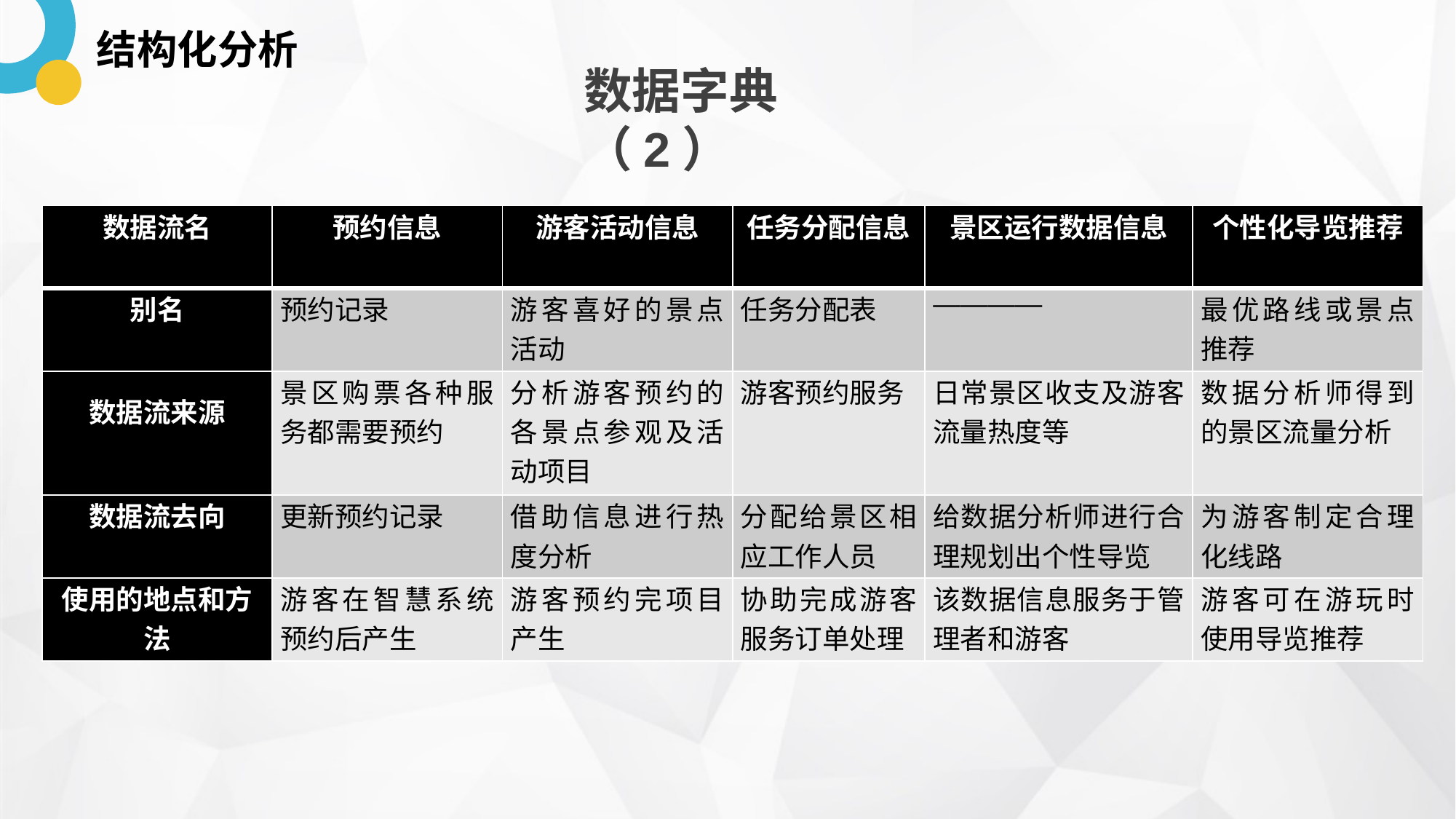

结构化分析
数据字典（2）

| 数据流名 | 预约信息 | 游客活动信息 | 任务分配信息 | 景区运行数据信息 | 个性化导览推荐 |
| --- | --- | --- | --- | --- | --- |
| 别名 | 预约记录 | 游客喜好的景点活动 | 任务分配表 | ———— | 最优路线或景点推荐 |
| 数据流来源 | 景区购票各种服务都需要预约 | 分析游客预约的各景点参观及活动项目 | 游客预约服务 | 日常景区收支及游客流量热度等 | 数据分析师得到的景区流量分析 |
| 数据流去向 | 更新预约记录 | 借助信息进行热度分析 | 分配给景区相应工作人员 | 给数据分析师进行合理规划出个性导览 | 为游客制定合理化线路 |
| 使用的地点和方法 | 游客在智慧系统预约后产生 | 游客预约完项目产生 | 协助完成游客服务订单处理 | 该数据信息服务于管理者和游客 | 游客可在游玩时使用导览推荐 |